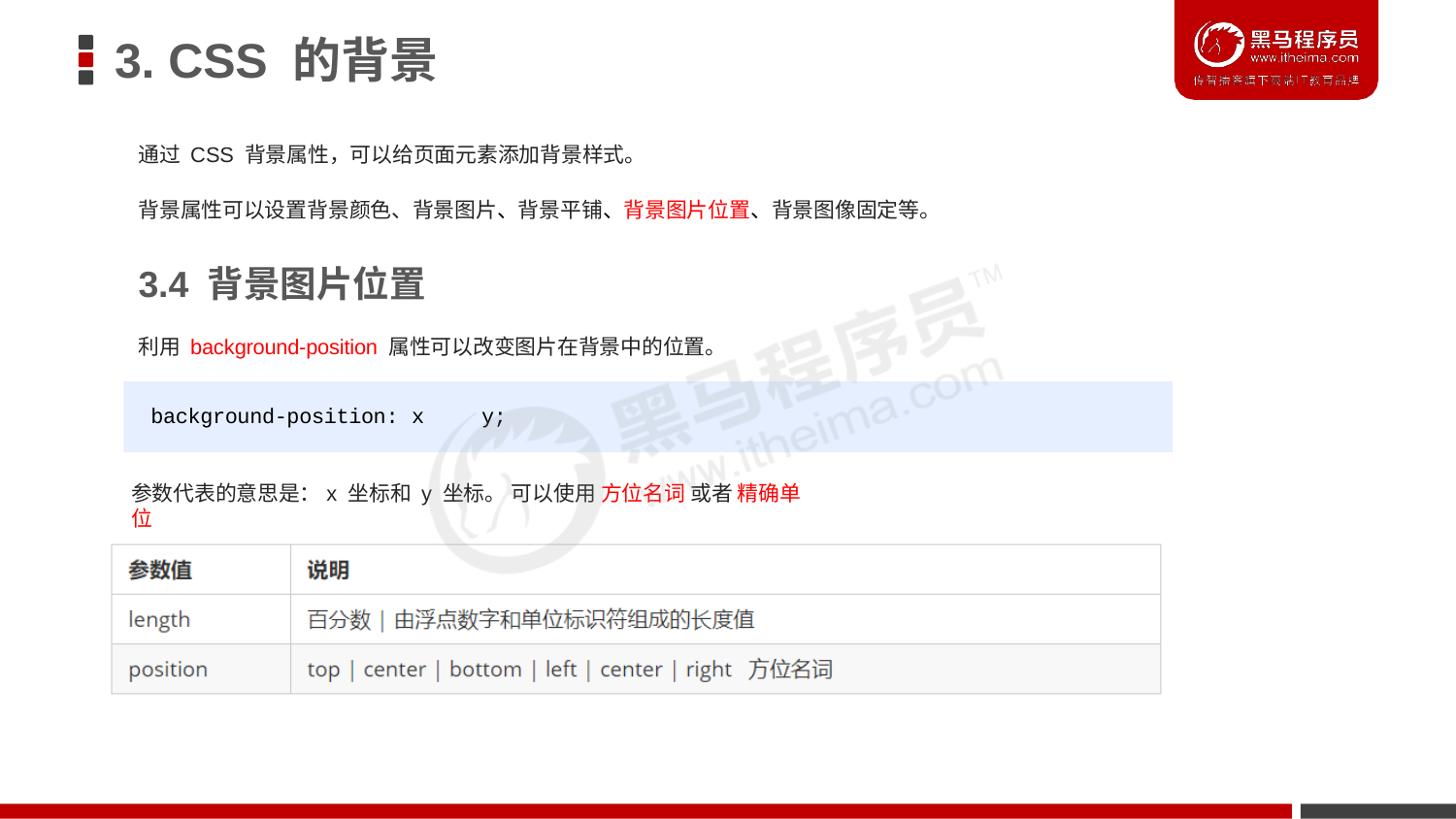

# 3. CSS 的背景
通过 CSS 背景属性，可以给页面元素添加背景样式。

背景属性可以设置背景颜色、背景图片、背景平铺、背景图片位置、背景图像固定等。

3.4 背景图片位置
利用 background-position 属性可以改变图片在背景中的位置。

background-position: x	y;
参数代表的意思是：x 坐标和 y 坐标。 可以使用 方位名词 或者 精确单位